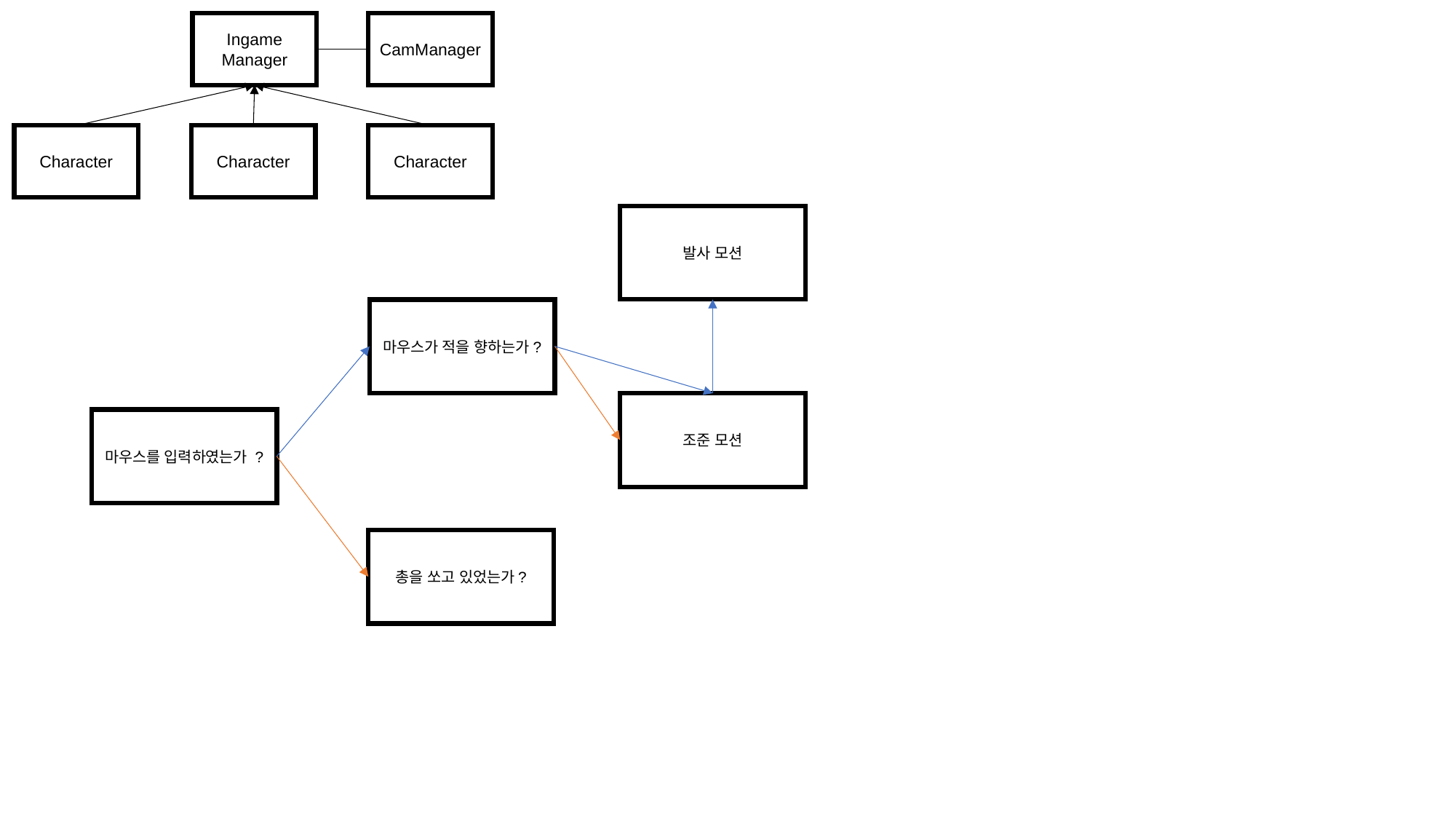

CamManager
Ingame Manager
Character
Character
Character
발사 모션
마우스가 적을 향하는가?
조준 모션
마우스를 입력하였는가 ?
총을 쏘고 있었는가?